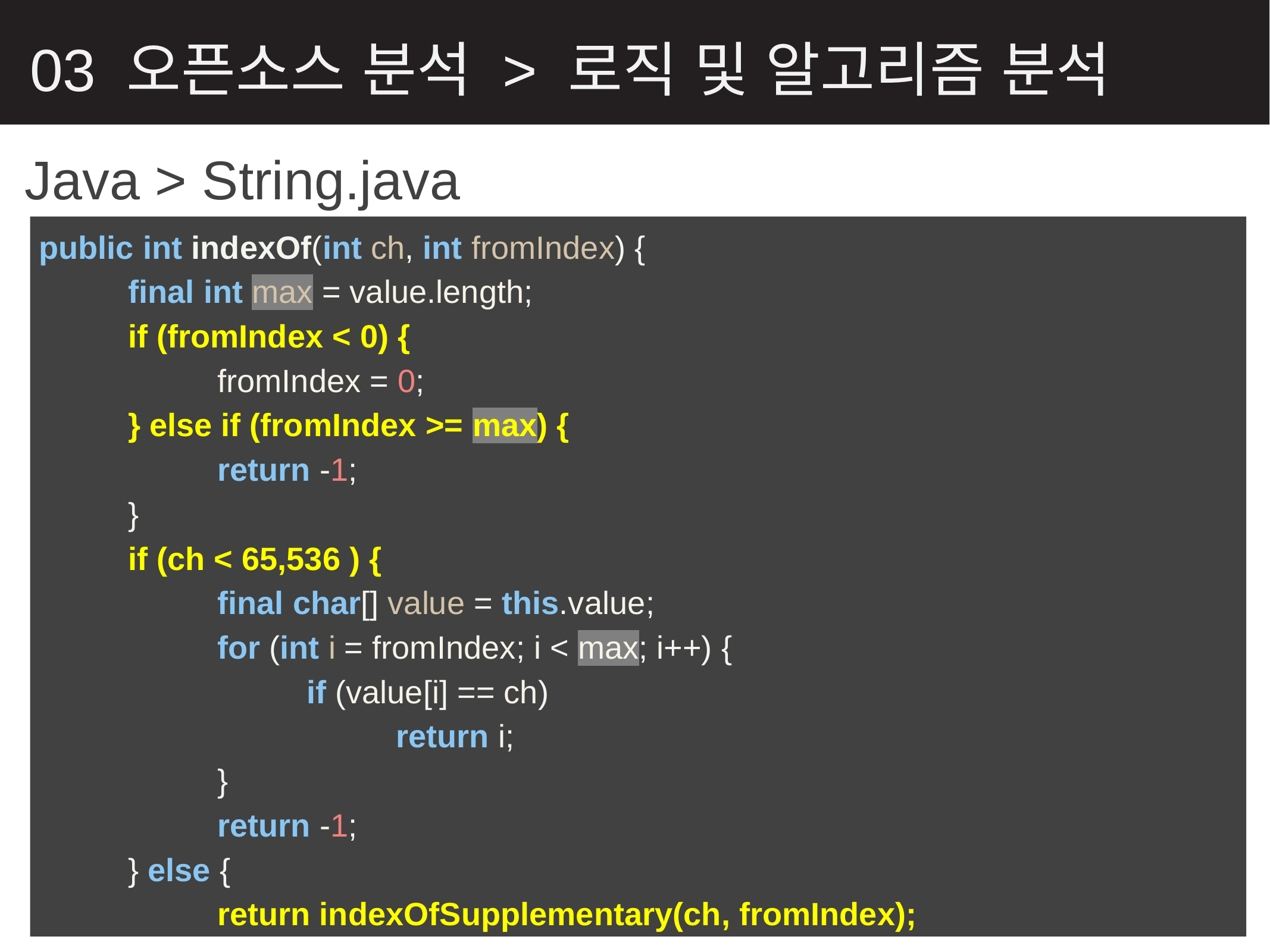

03 오픈소스 분석 > 로직 및 알고리즘 분석
Java > String.java
public int indexOf(int ch, int fromIndex) {
	final int max = value.length;
	if (fromIndex < 0) {
		fromIndex = 0;
	} else if (fromIndex >= max) {
		return -1;
	}
	if (ch < 65,536 ) {
		final char[] value = this.value;
		for (int i = fromIndex; i < max; i++) {
			if (value[i] == ch)
				return i;
		}
		return -1;
	} else {
		return indexOfSupplementary(ch, fromIndex);